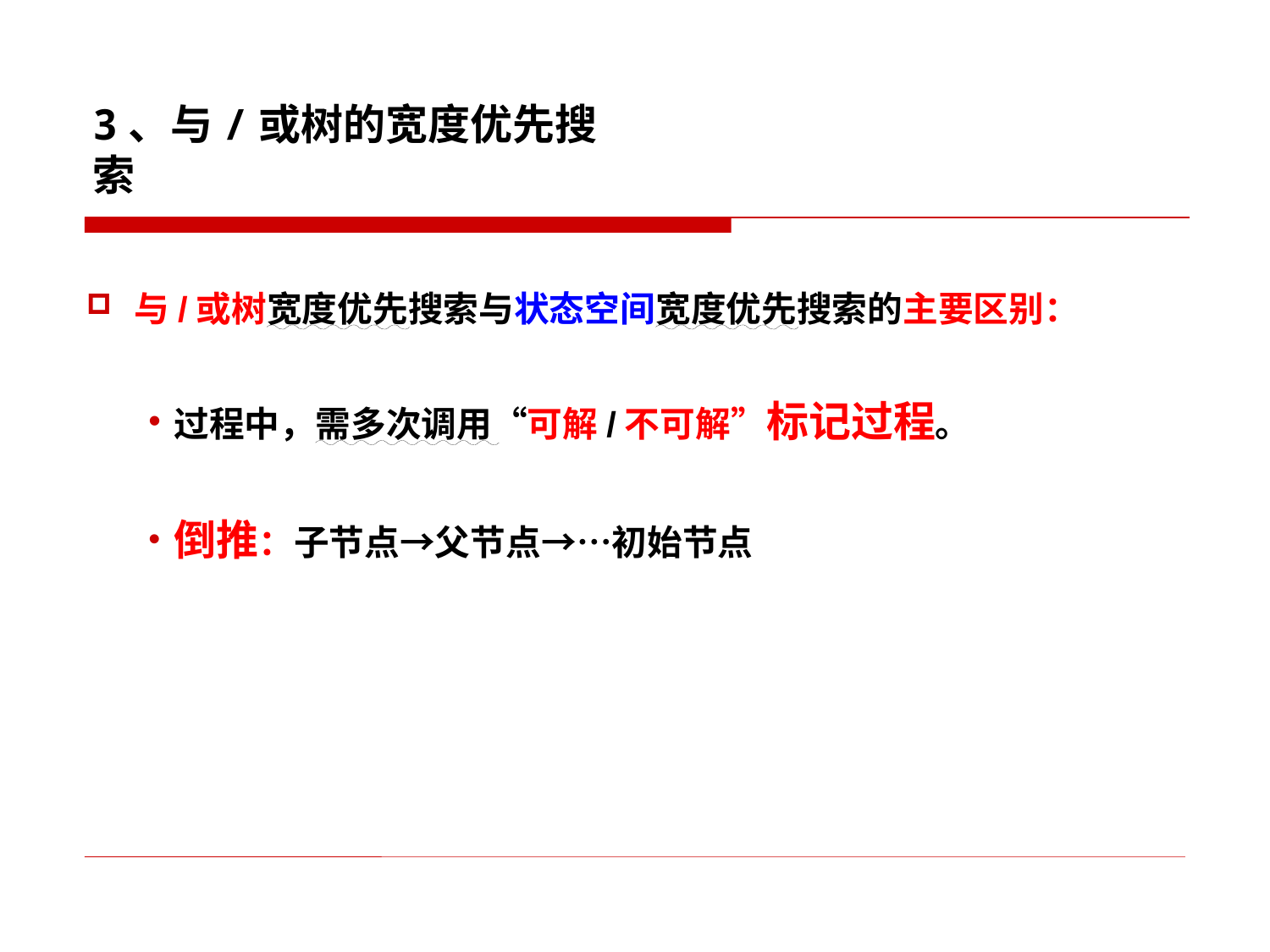

# 3、与/或树的宽度优先搜索
与/或树宽度优先搜索与状态空间宽度优先搜索的主要区别：
过程中，需多次调用“可解/不可解”标记过程。
倒推：子节点→父节点→…初始节点